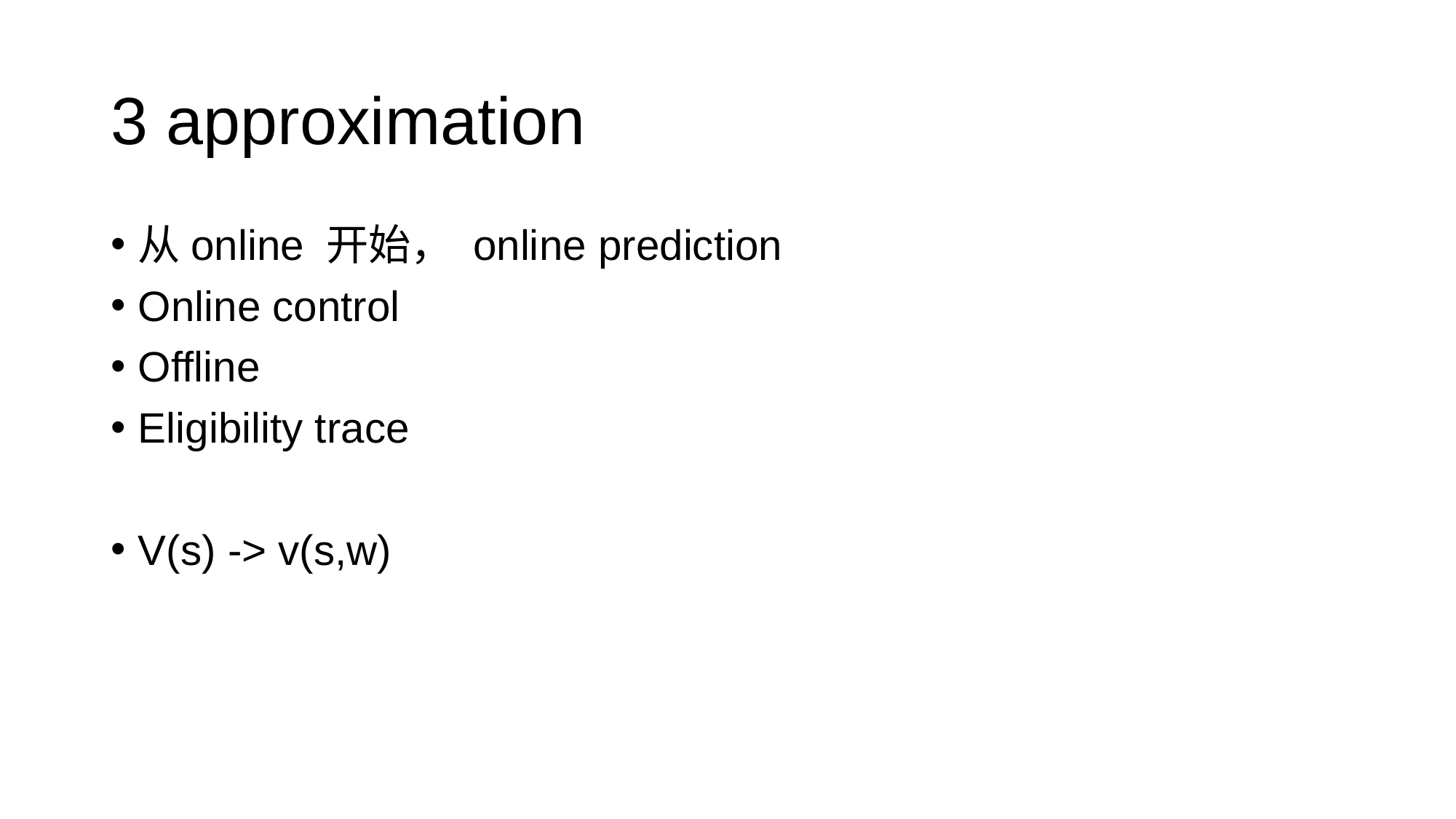

# 3 approximation
从online 开始， online prediction
Online control
Offline
Eligibility trace

V(s) -> v(s,w)